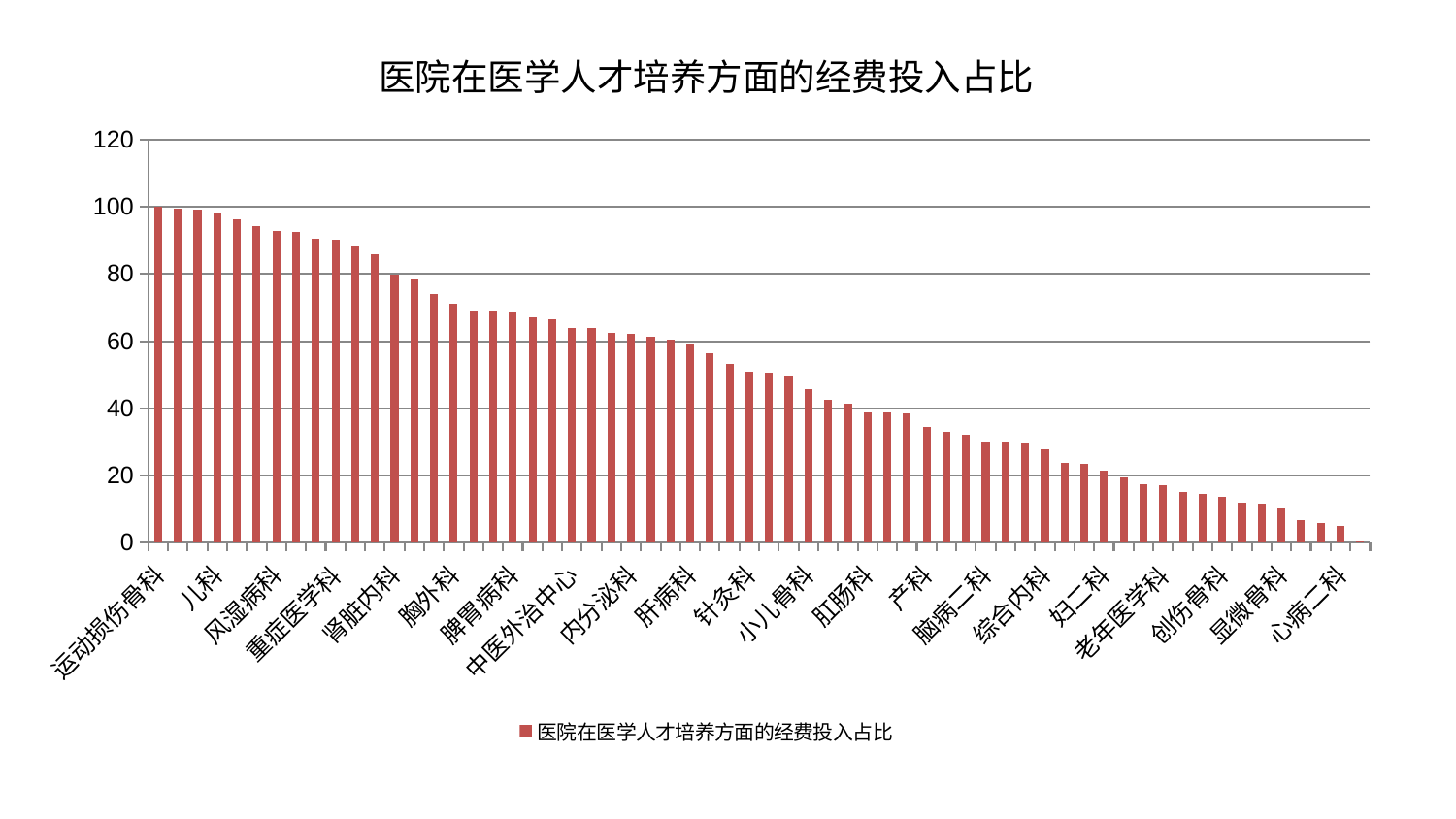

### Chart: 医院在医学人才培养方面的经费投入占比

| Category | 医院在医学人才培养方面的经费投入占比 |
|---|---|
| 运动损伤骨科 | 100.0 |
| 微创骨科 | 99.39756360174354 |
| 妇科 | 99.09051401835664 |
| 儿科 | 98.15993747758816 |
| 小儿推拿科 | 96.39765120679742 |
| 血液科 | 94.25001633041248 |
| 风湿病科 | 92.76152898053937 |
| 普通外科 | 92.47182781884072 |
| 心血管内科 | 90.51711579615075 |
| 重症医学科 | 90.15858301829022 |
| 身心医学科 | 88.32465264573622 |
| 脑病一科 | 85.78121775316292 |
| 肾脏内科 | 79.88232942152617 |
| 心病四科 | 78.29312414811545 |
| 康复科 | 74.15535979428297 |
| 胸外科 | 71.23652528077639 |
| 耳鼻喉科 | 68.70225263846032 |
| 眼科 | 68.69938544408518 |
| 脾胃病科 | 68.66757791337051 |
| 消化内科 | 67.13131445485132 |
| 心病三科 | 66.47488733236824 |
| 中医外治中心 | 63.98778444860583 |
| 周围血管科 | 63.84587444519019 |
| 呼吸内科 | 62.33821437982003 |
| 内分泌科 | 62.3119688433235 |
| 脊柱骨科 | 61.32273226059746 |
| 口腔科 | 60.31196131511771 |
| 肝病科 | 59.013488365478274 |
| 东区肾病科 | 56.52392175560001 |
| 神经内科 | 53.20560820321879 |
| 针灸科 | 50.96655092155136 |
| 推拿科 | 50.52853530878136 |
| 美容皮肤科 | 49.75340766423376 |
| 小儿骨科 | 45.68960014385947 |
| 西区重症医学科 | 42.45904356706254 |
| 骨科 | 41.32542837907098 |
| 肛肠科 | 38.858200768111274 |
| 肿瘤内科 | 38.74903751909285 |
| 关节骨科 | 38.48462585567173 |
| 产科 | 34.51244561198457 |
| 中医经典科 | 32.99304139080629 |
| 肝胆外科 | 32.25849311351768 |
| 脑病二科 | 30.17830367363658 |
| 东区重症医学科 | 29.73368795283787 |
| 妇科妇二科合并 | 29.513885119029737 |
| 综合内科 | 27.89841970838569 |
| 脾胃科消化科合并 | 23.88734676617316 |
| 皮肤科 | 23.48970543467301 |
| 妇二科 | 21.330146484203667 |
| 治未病中心 | 19.360578823072007 |
| 男科 | 17.482442454631755 |
| 老年医学科 | 16.984332271873797 |
| 脑病三科 | 14.99065115108241 |
| 乳腺甲状腺外科 | 14.542062113909319 |
| 创伤骨科 | 13.642848638894531 |
| 肾病科 | 11.969330664071965 |
| 泌尿外科 | 11.727511745440447 |
| 显微骨科 | 10.495043896691078 |
| 神经外科 | 6.783398072067595 |
| 心病一科 | 5.786779063414857 |
| 心病二科 | 4.926527669325717 |
| 医院 | 0.33733705849535595 |
271